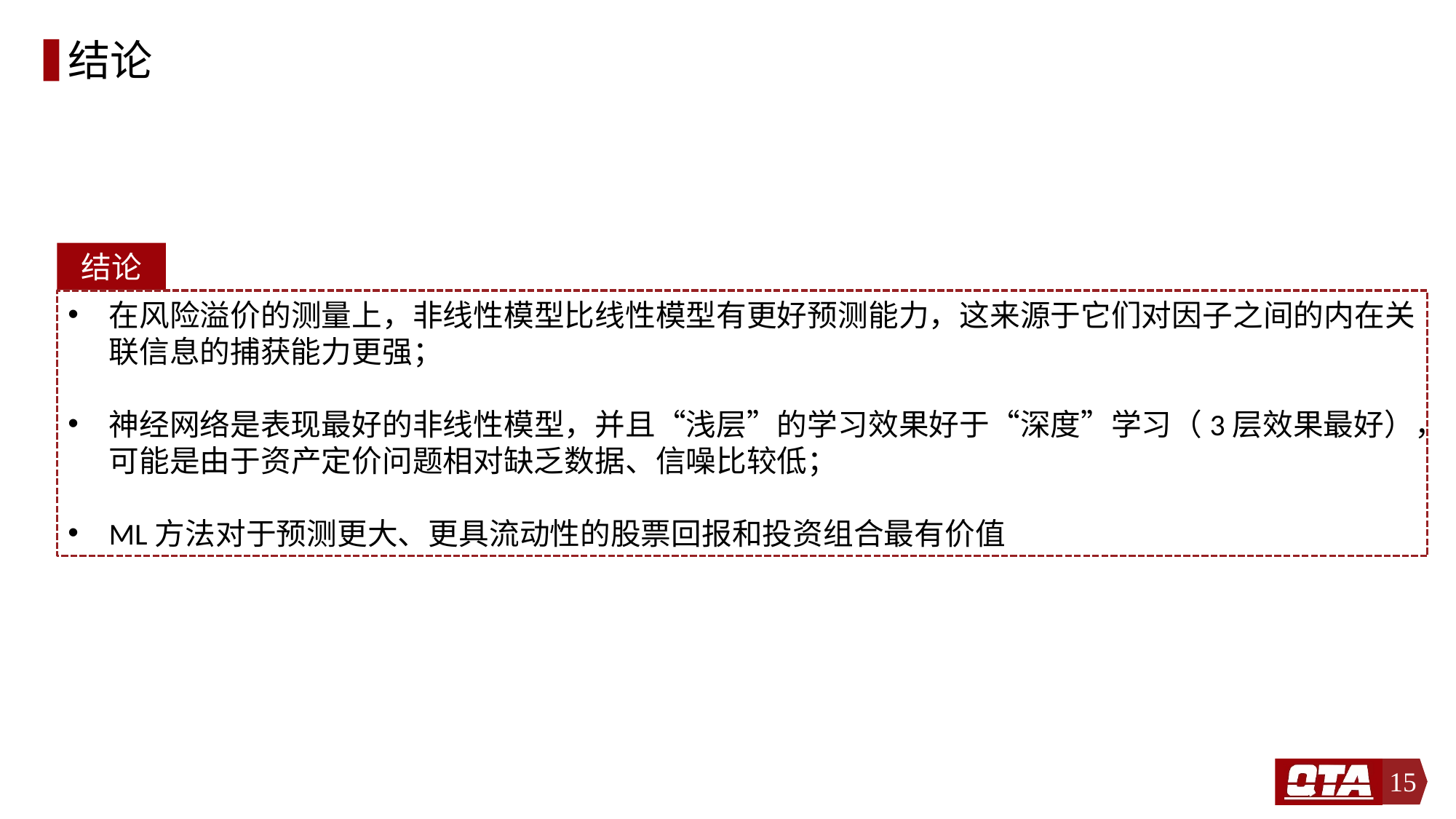

# 结论
结论
在风险溢价的测量上，非线性模型比线性模型有更好预测能力，这来源于它们对因子之间的内在关联信息的捕获能力更强；

神经网络是表现最好的非线性模型，并且“浅层”的学习效果好于“深度”学习（3层效果最好），可能是由于资产定价问题相对缺乏数据、信噪比较低；

ML方法对于预测更大、更具流动性的股票回报和投资组合最有价值
15